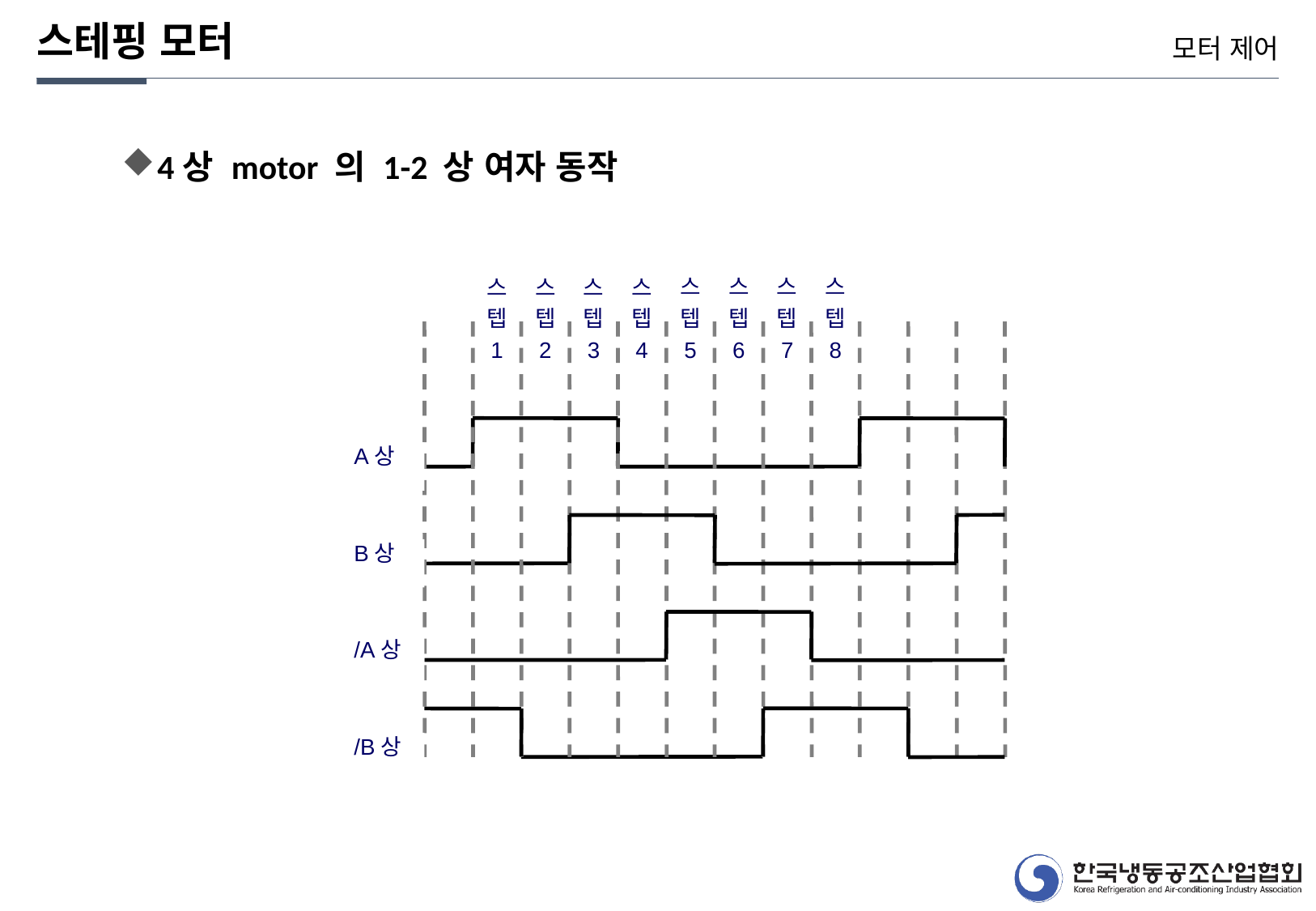

스테핑 모터
모터 제어
4상 motor 의 1-2 상 여자 동작

스
텝
5
스
텝
6
스
텝
7
스
텝
8
스
텝
1
스
텝
2
스
텝
3
스
텝
4

A상

B상

/A상

/B상